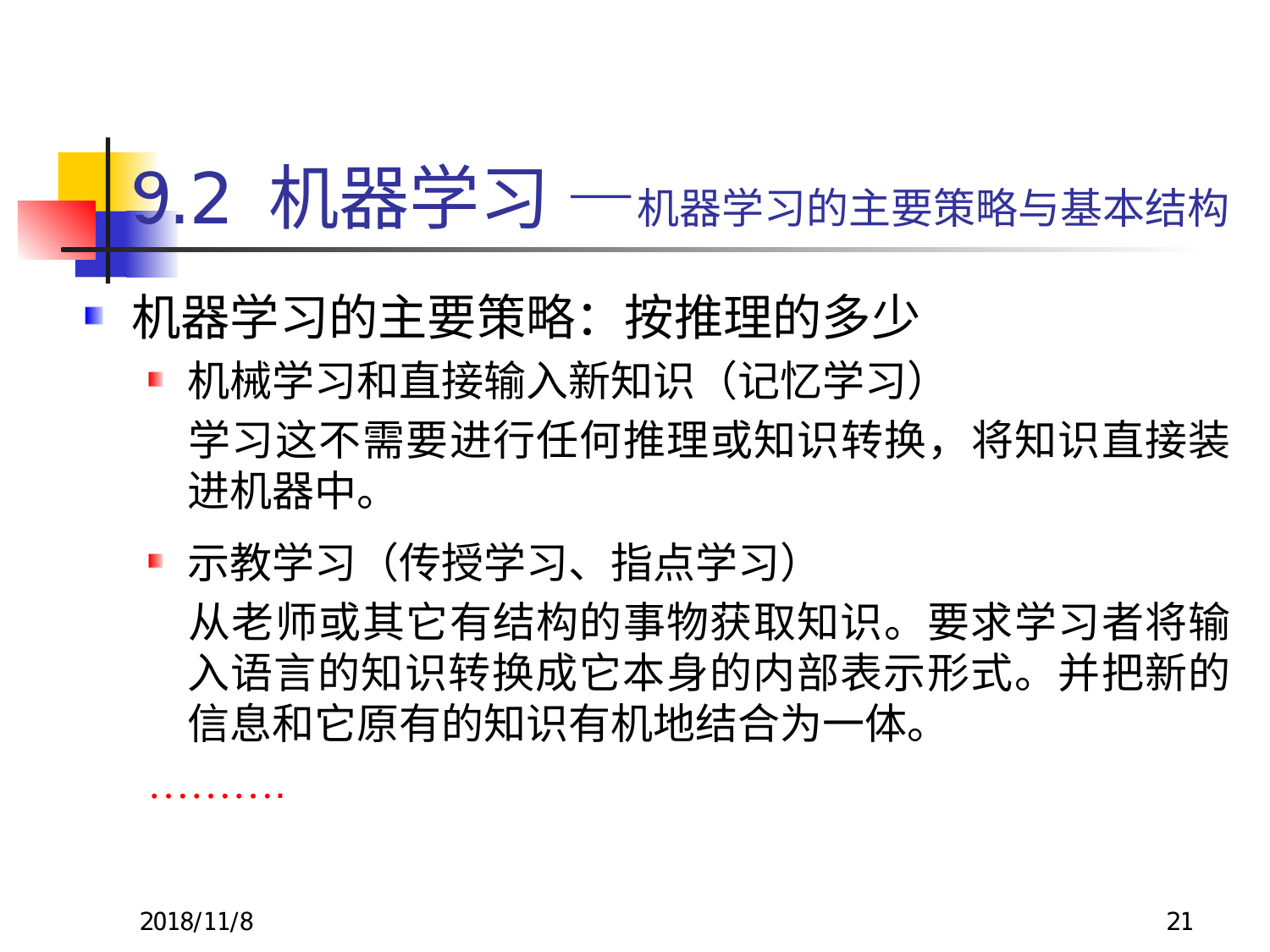

# 9.2 机器学习 —机器学习的主要策略与基本结构
机器学习的主要策略：按推理的多少
机械学习和直接输入新知识（记忆学习）
	学习这不需要进行任何推理或知识转换，将知识直接装进机器中。
示教学习（传授学习、指点学习）
	从老师或其它有结构的事物获取知识。要求学习者将输入语言的知识转换成它本身的内部表示形式。并把新的信息和它原有的知识有机地结合为一体。
……….
2018/11/8
21